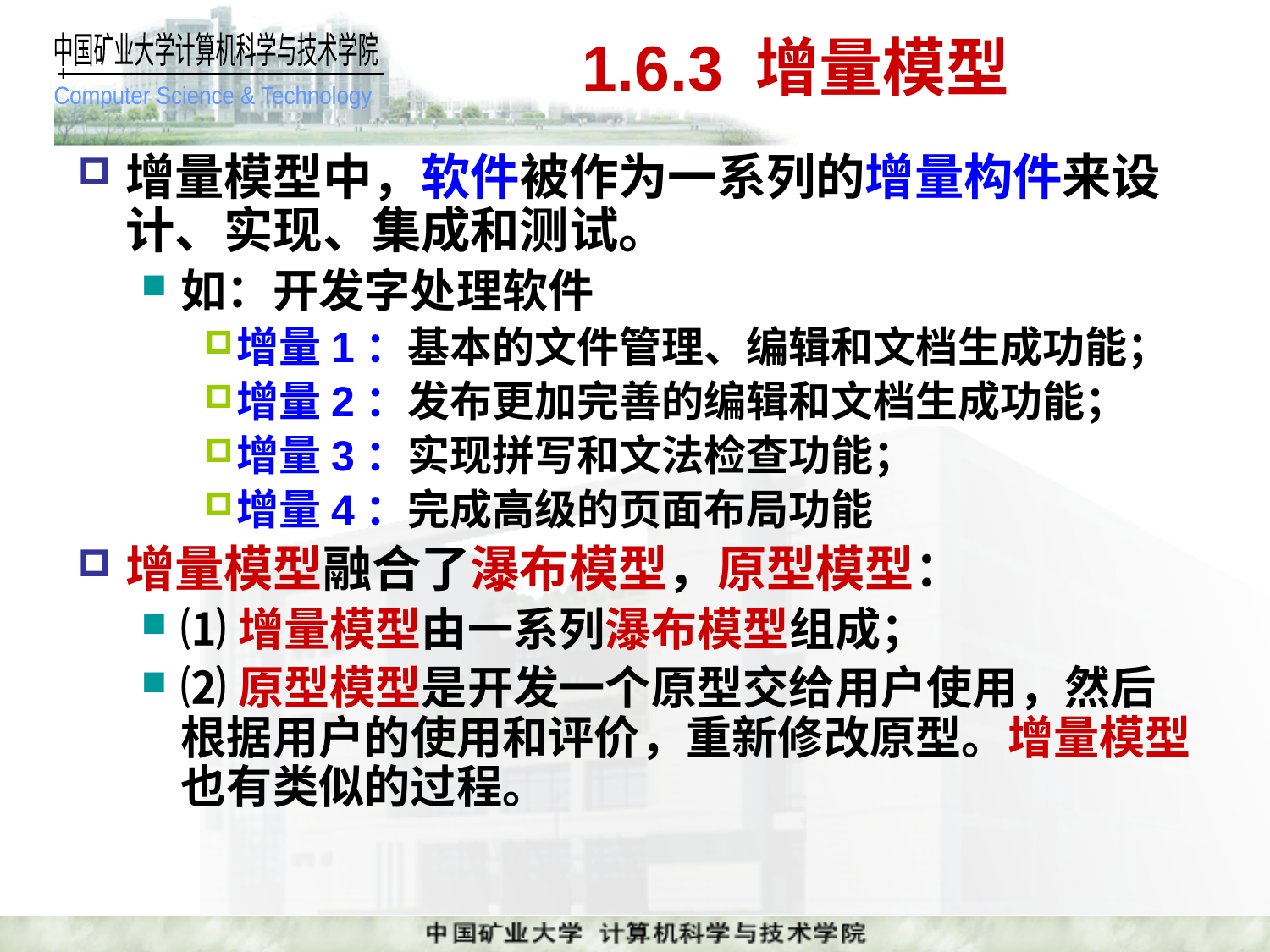

# 1.6.3 增量模型
增量模型中，软件被作为一系列的增量构件来设计、实现、集成和测试。
如：开发字处理软件
增量1：基本的文件管理、编辑和文档生成功能；
增量2：发布更加完善的编辑和文档生成功能；
增量3：实现拼写和文法检查功能；
增量4：完成高级的页面布局功能
增量模型融合了瀑布模型，原型模型：
⑴增量模型由一系列瀑布模型组成；
⑵原型模型是开发一个原型交给用户使用，然后根据用户的使用和评价，重新修改原型。增量模型也有类似的过程。
106